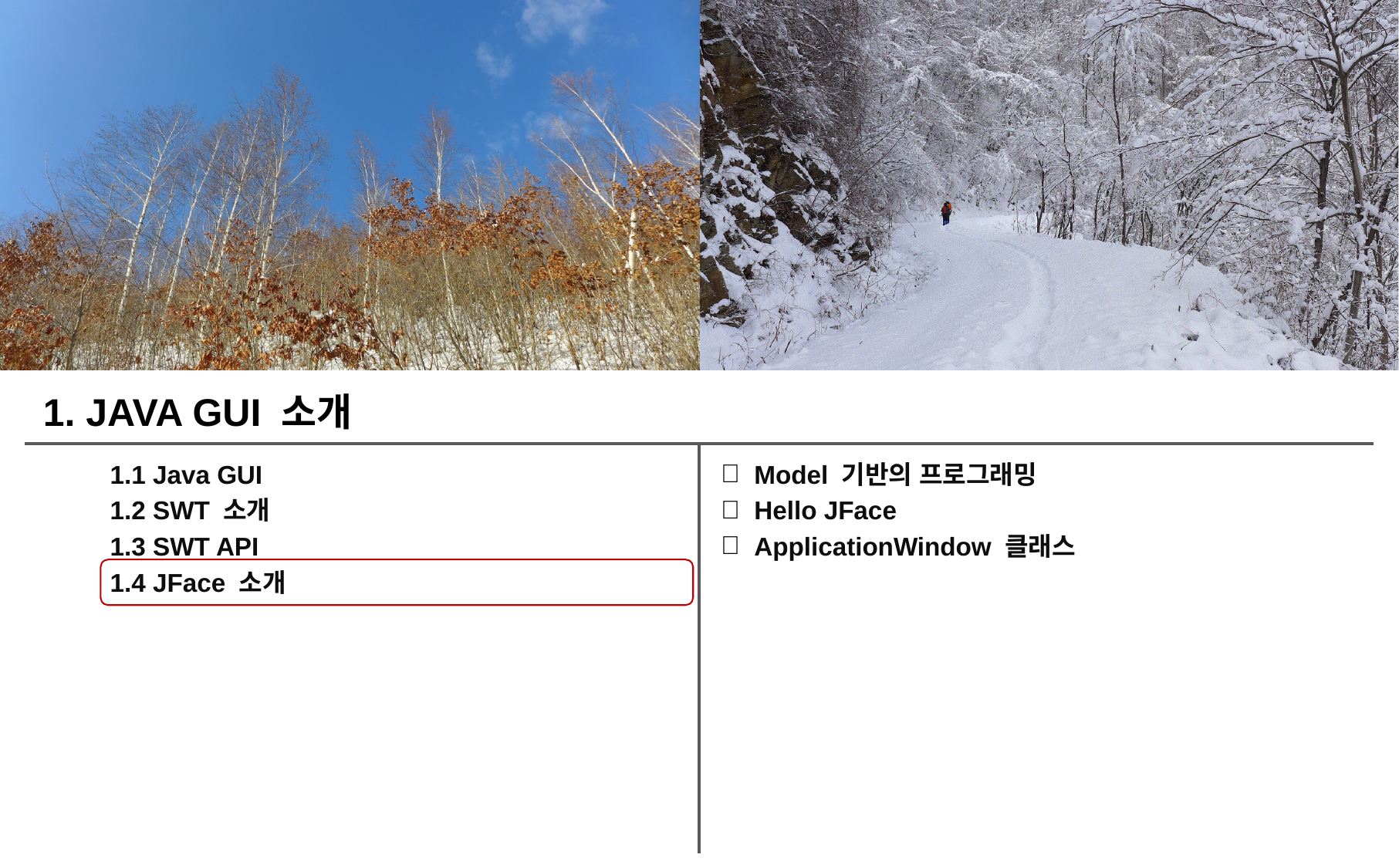

1. JAVA GUI 소개
1.1 Java GUI
1.2 SWT 소개
1.3 SWT API
1.4 JFace 소개
  Model 기반의 프로그래밍
  Hello JFace
  ApplicationWindow 클래스